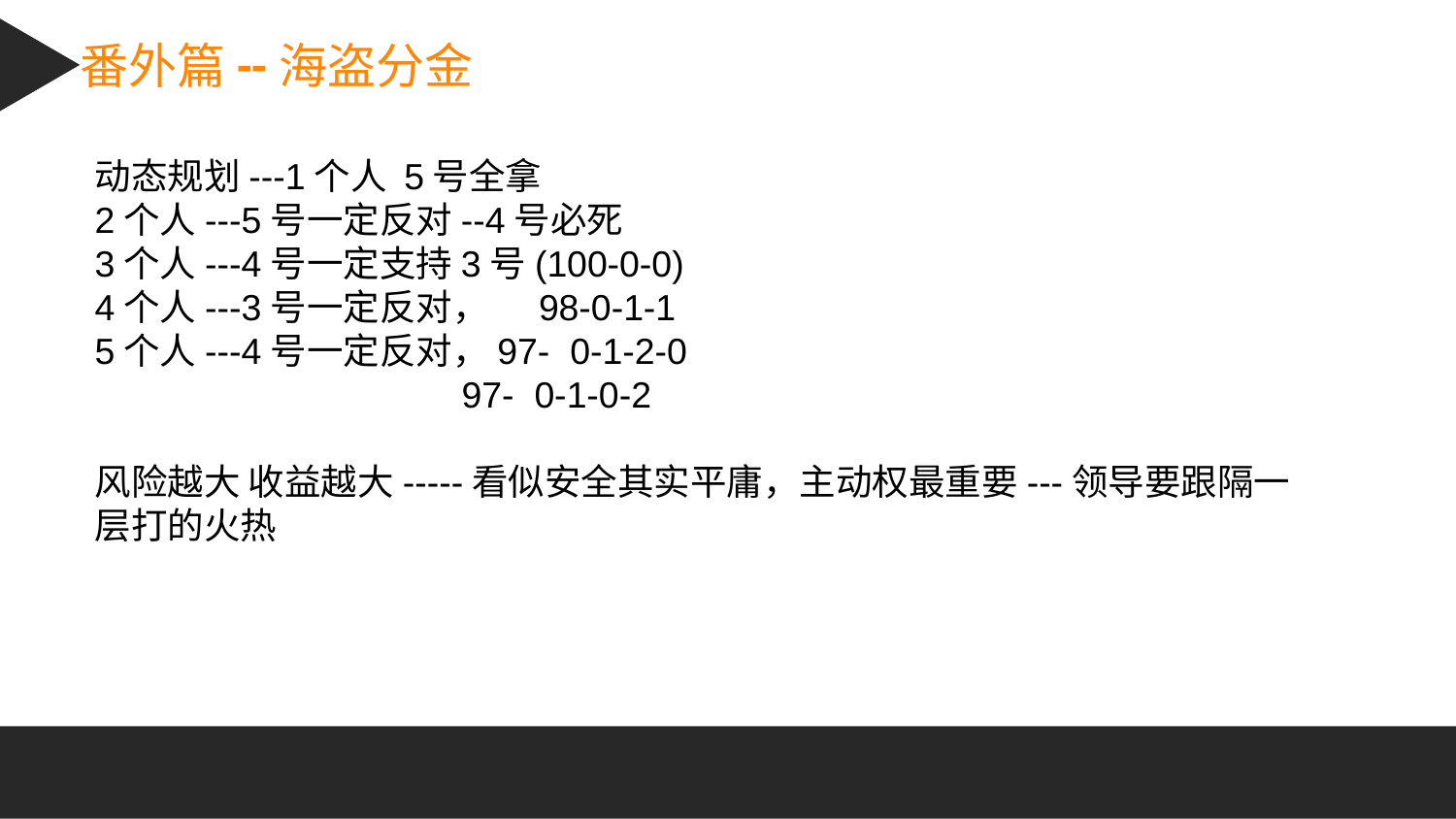

番外篇--海盗分金
动态规划---1个人 5号全拿
2个人---5号一定反对--4号必死
3个人---4号一定支持3号(100-0-0)
4个人---3号一定反对，     98-0-1-1
5个人---4号一定反对，97-  0-1-2-0
                                    97-  0-1-0-2

风险越大 收益越大-----看似安全其实平庸，主动权最重要---领导要跟隔一层打的火热